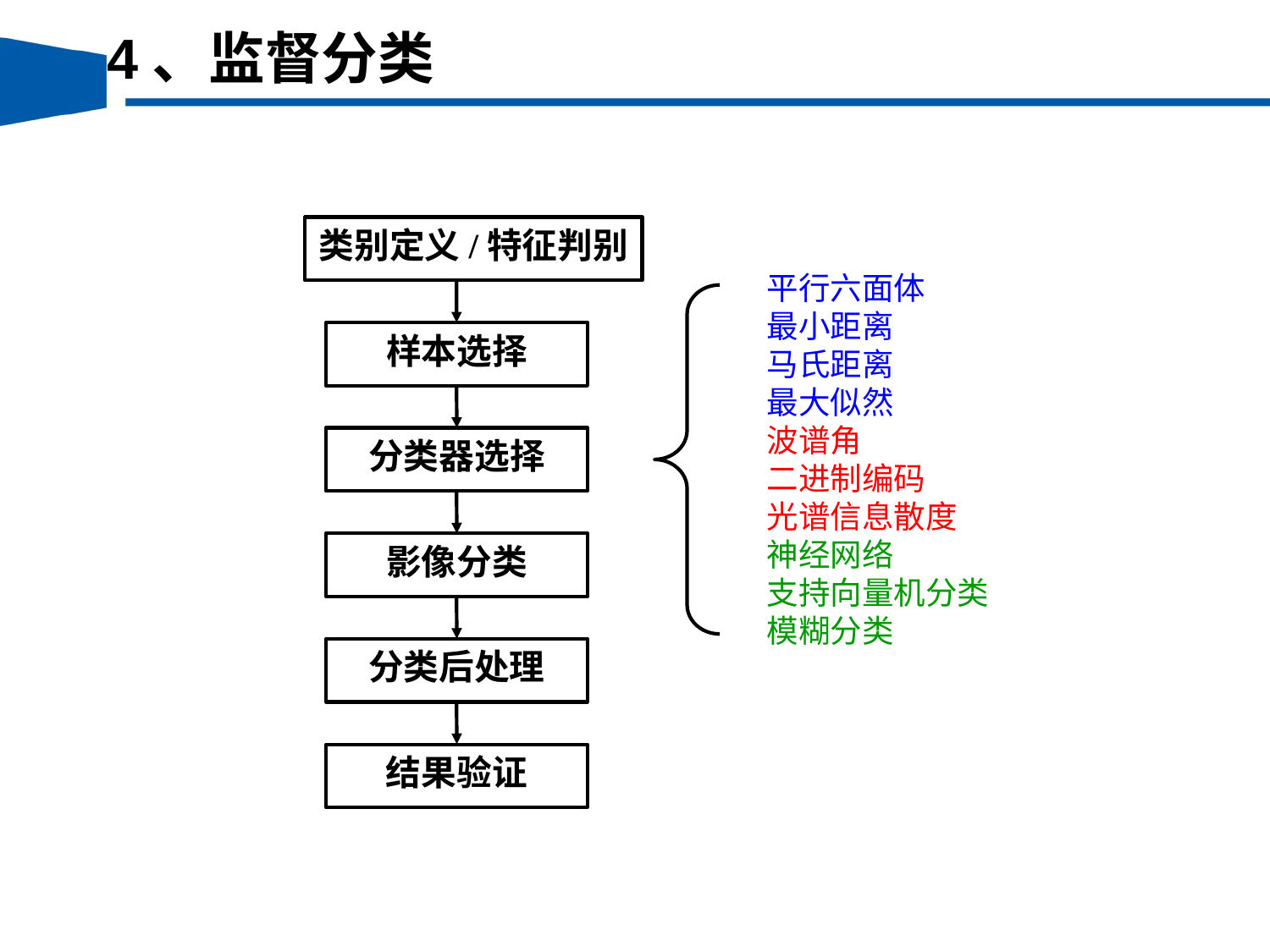

4、监督分类

类别定义/特征判别

平行六面体
最小距离
马氏距离
最大似然
波谱角
二进制编码
光谱信息散度
神经网络
支持向量机分类
模糊分类

样本选择

分类器选择

影像分类

分类后处理

结果验证